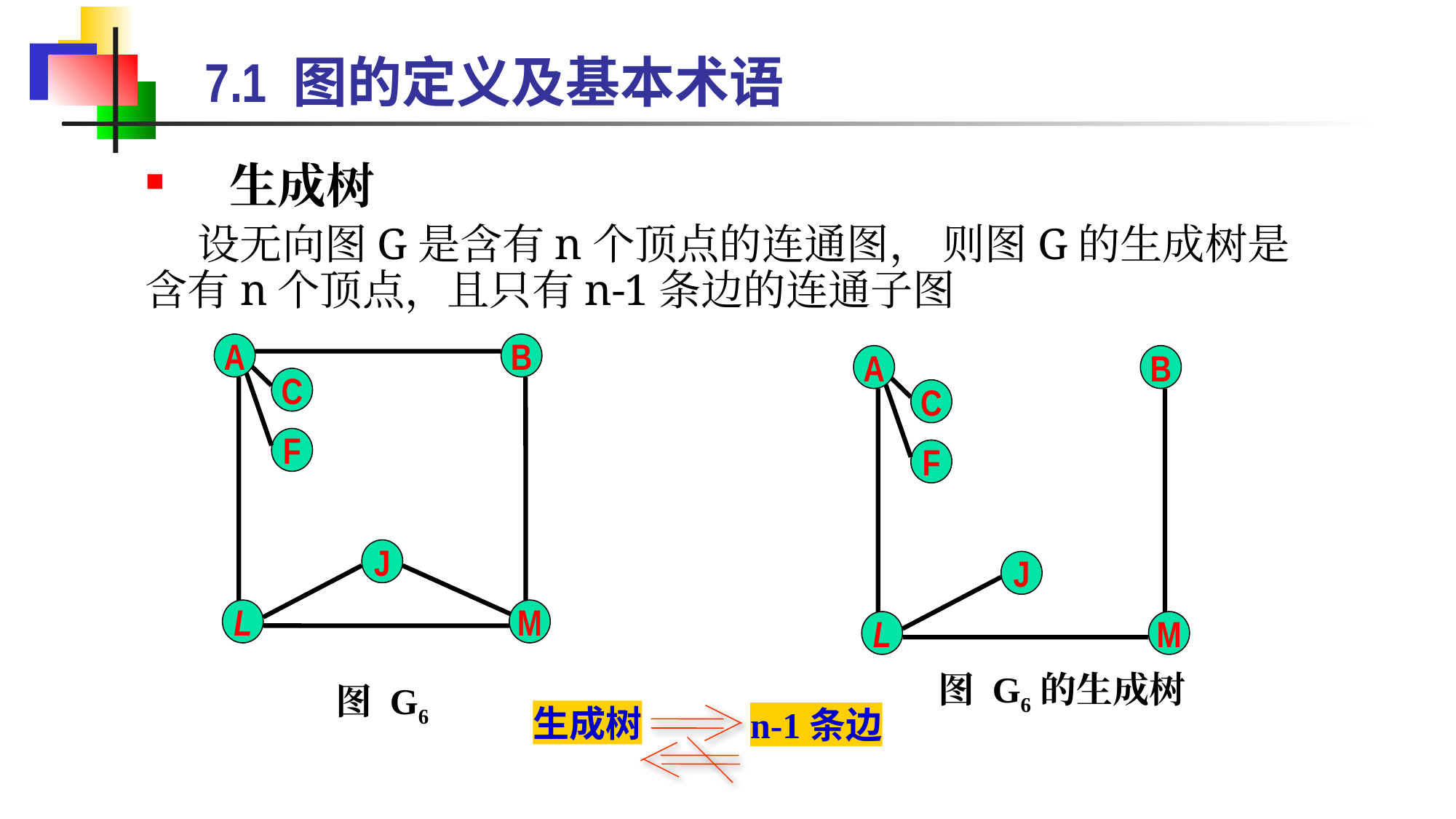

# 7.1 图的定义及基本术语
  生成树
    设无向图G是含有n个顶点的连通图， 则图G的生成树是含有n个顶点，且只有n-1条边的连通子图

A
B

C

F
J

L
M

A
B

C

F
J

L
M

图 G6的生成树
图 G6
生成树
n-1条边